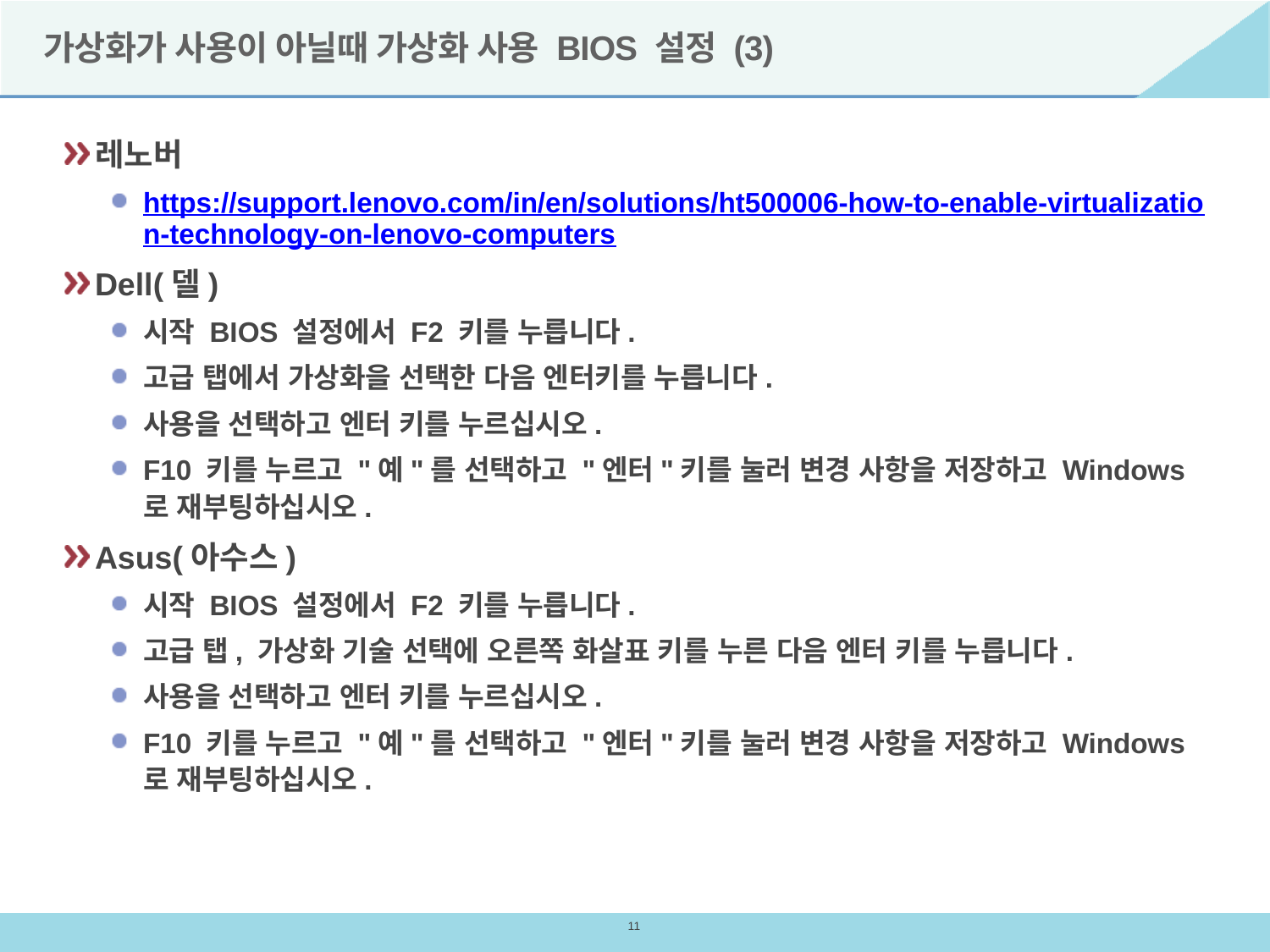

# 가상화가 사용이 아닐때 가상화 사용 BIOS 설정 (3)
레노버
https://support.lenovo.com/in/en/solutions/ht500006-how-to-enable-virtualization-technology-on-lenovo-computers
Dell(델)
시작 BIOS 설정에서 F2 키를 누릅니다.
고급 탭에서 가상화을 선택한 다음 엔터키를 누릅니다.
사용을 선택하고 엔터 키를 누르십시오.
F10 키를 누르고 "예"를 선택하고 "엔터"키를 눌러 변경 사항을 저장하고 Windows로 재부팅하십시오.
Asus(아수스)
시작 BIOS 설정에서 F2 키를 누릅니다.
고급 탭, 가상화 기술 선택에 오른쪽 화살표 키를 누른 다음 엔터 키를 누릅니다.
사용을 선택하고 엔터 키를 누르십시오.
F10 키를 누르고 "예"를 선택하고 "엔터"키를 눌러 변경 사항을 저장하고 Windows로 재부팅하십시오.